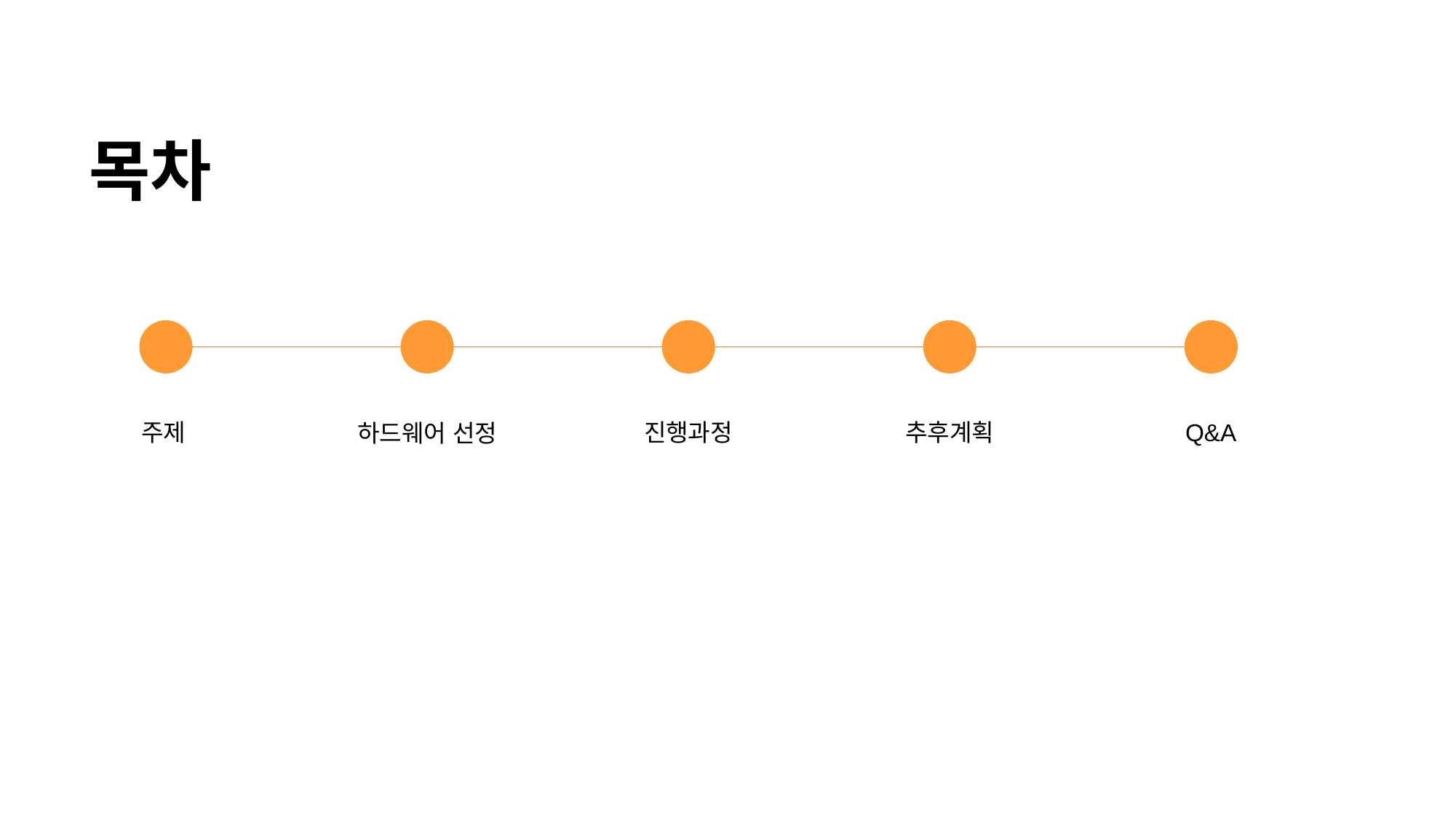

목차

01
02
03
04
05
진행과정
추후계획
Q&A
주제
하드웨어 선정